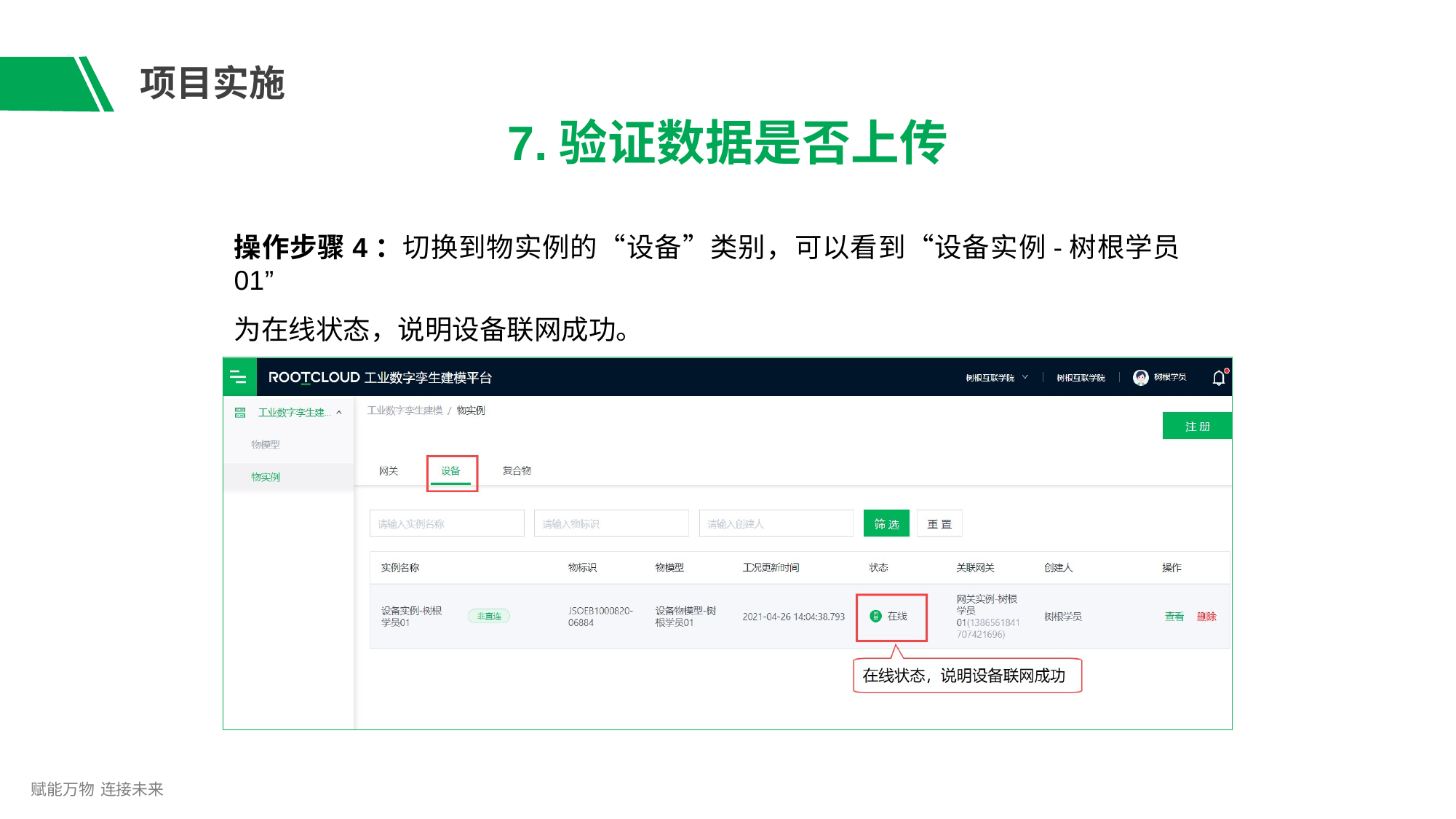

# 项目实施
7.验证数据是否上传

操作步骤4：切换到物实例的“设备”类别，可以看到“设备实例-树根学员01”
为在线状态，说明设备联网成功。

赋能万物 连接未来